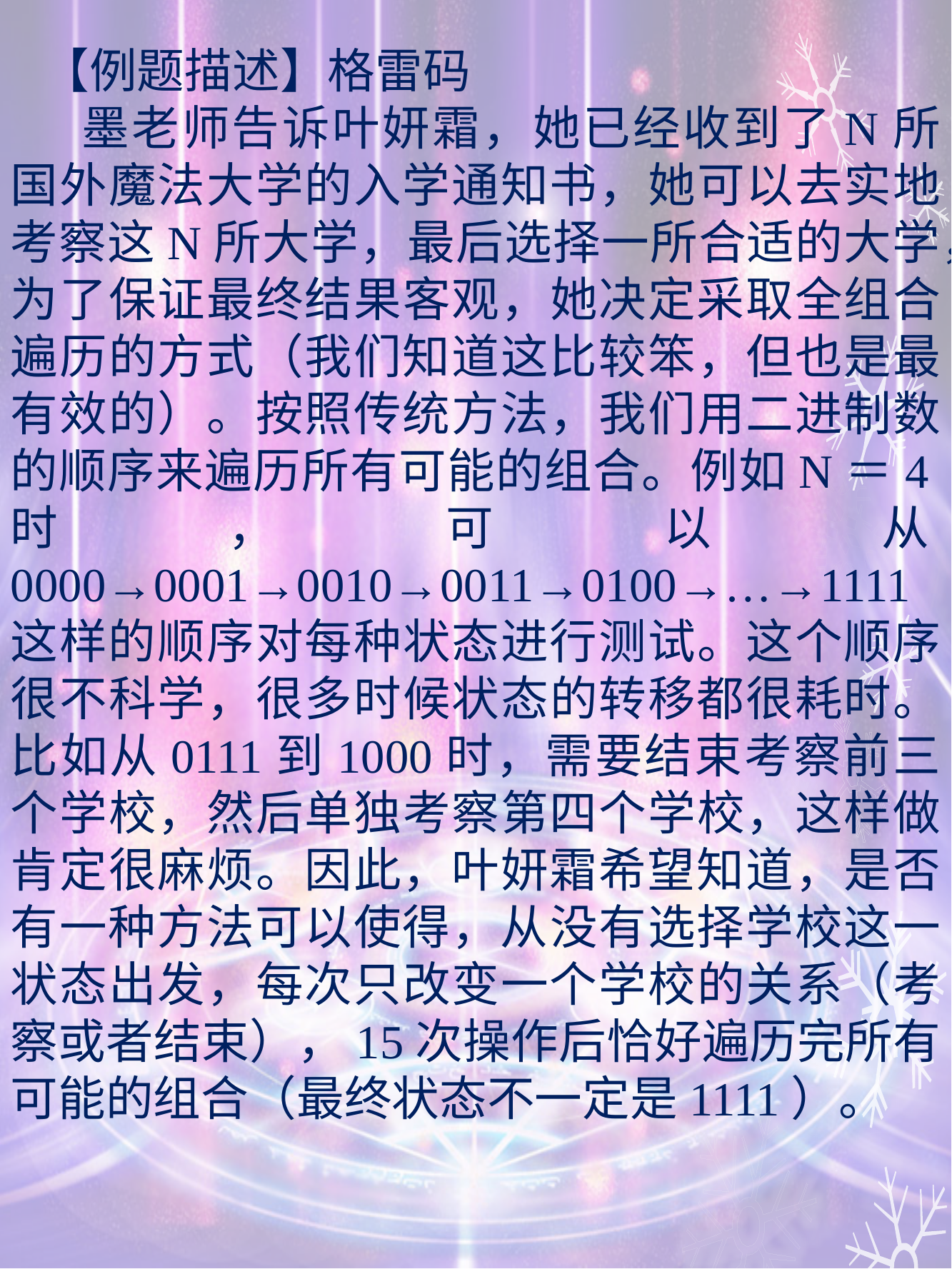

【例题描述】格雷码
  墨老师告诉叶妍霜，她已经收到了N所国外魔法大学的入学通知书，她可以去实地考察这N所大学，最后选择一所合适的大学，为了保证最终结果客观，她决定采取全组合遍历的方式（我们知道这比较笨，但也是最有效的）。按照传统方法，我们用二进制数的顺序来遍历所有可能的组合。例如N＝4时，可以从0000→0001→0010→0011→0100→…→1111这样的顺序对每种状态进行测试。这个顺序很不科学，很多时候状态的转移都很耗时。比如从0111到1000时，需要结束考察前三个学校，然后单独考察第四个学校，这样做肯定很麻烦。因此，叶妍霜希望知道，是否有一种方法可以使得，从没有选择学校这一状态出发，每次只改变一个学校的关系（考察或者结束），15次操作后恰好遍历完所有可能的组合（最终状态不一定是1111）。